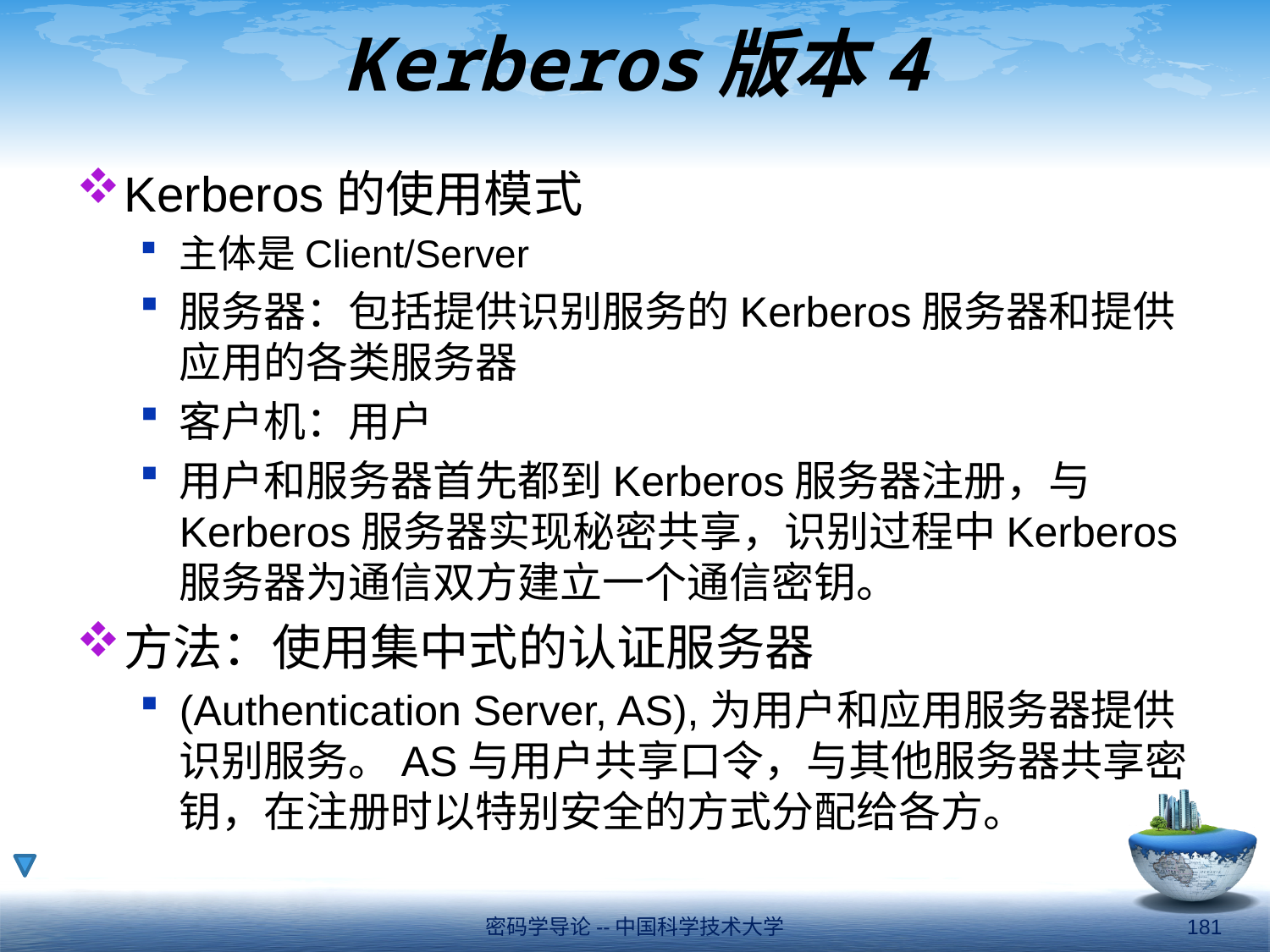

# Kerberos版本4
Kerberos的使用模式
主体是Client/Server
服务器：包括提供识别服务的Kerberos服务器和提供应用的各类服务器
客户机：用户
用户和服务器首先都到Kerberos服务器注册，与Kerberos服务器实现秘密共享，识别过程中Kerberos服务器为通信双方建立一个通信密钥。
方法：使用集中式的认证服务器
(Authentication Server, AS),为用户和应用服务器提供识别服务。AS与用户共享口令，与其他服务器共享密钥，在注册时以特别安全的方式分配给各方。

密码学导论--中国科学技术大学
181